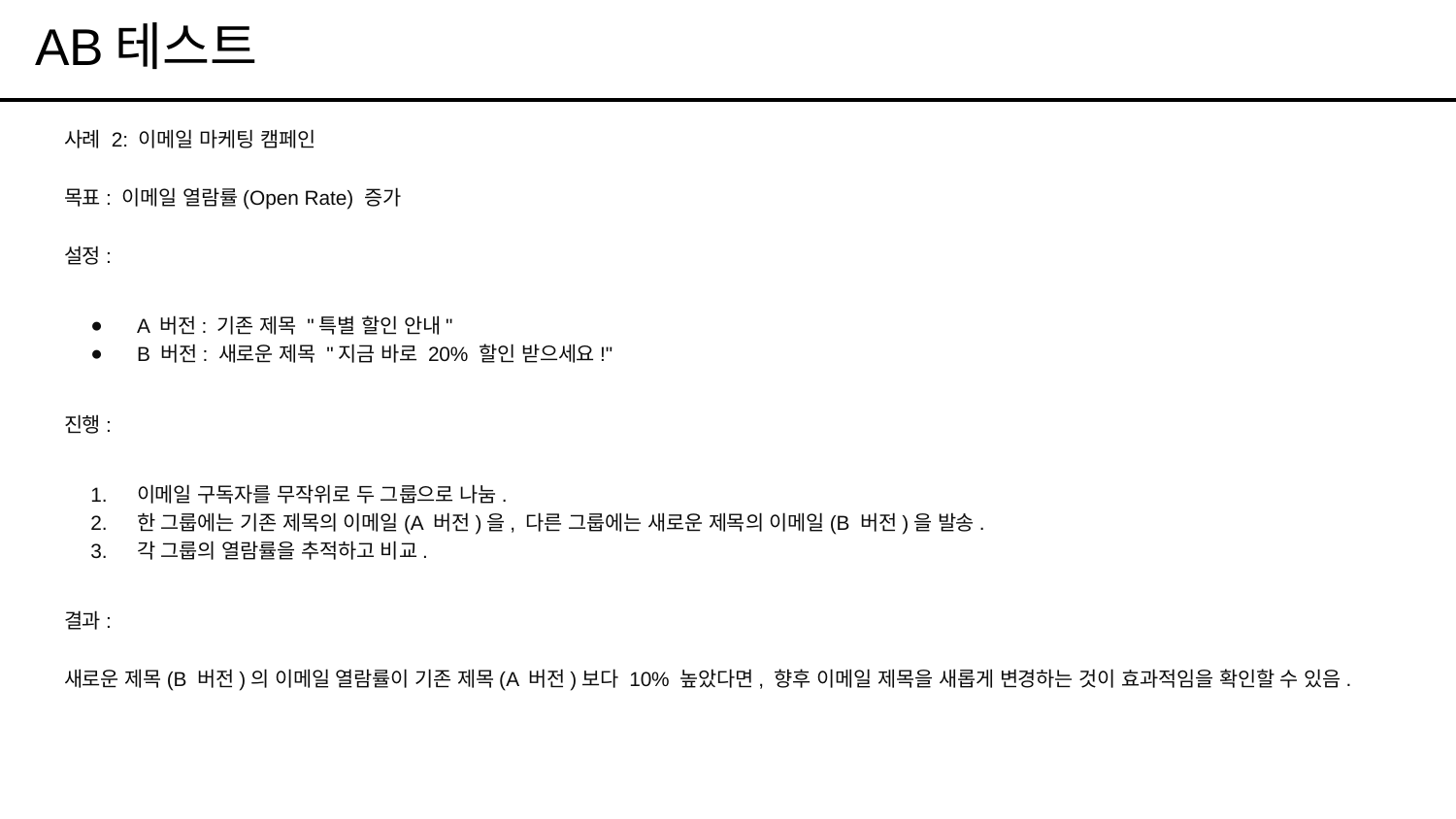

# AB테스트
사례 2: 이메일 마케팅 캠페인
목표: 이메일 열람률(Open Rate) 증가
설정:
A 버전: 기존 제목 "특별 할인 안내"
B 버전: 새로운 제목 "지금 바로 20% 할인 받으세요!"
진행:
이메일 구독자를 무작위로 두 그룹으로 나눔.
한 그룹에는 기존 제목의 이메일(A 버전)을, 다른 그룹에는 새로운 제목의 이메일(B 버전)을 발송.
각 그룹의 열람률을 추적하고 비교.
결과:
새로운 제목(B 버전)의 이메일 열람률이 기존 제목(A 버전)보다 10% 높았다면, 향후 이메일 제목을 새롭게 변경하는 것이 효과적임을 확인할 수 있음.